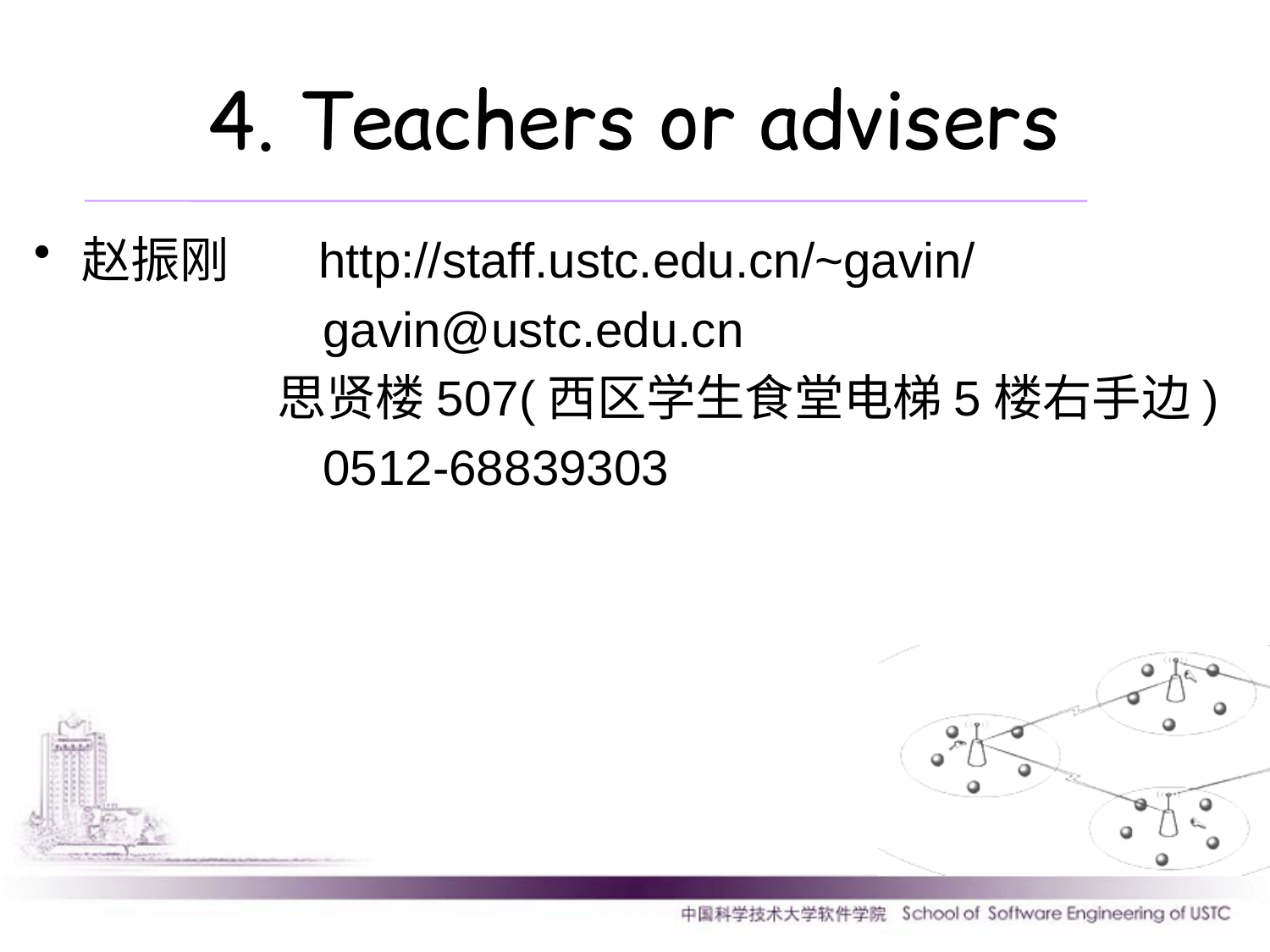

4. Teachers or advisers
赵振刚       http://staff.ustc.edu.cn/~gavin/
                     gavin@ustc.edu.cn
                     思贤楼507(西区学生食堂电梯5楼右手边)
                     0512-68839303